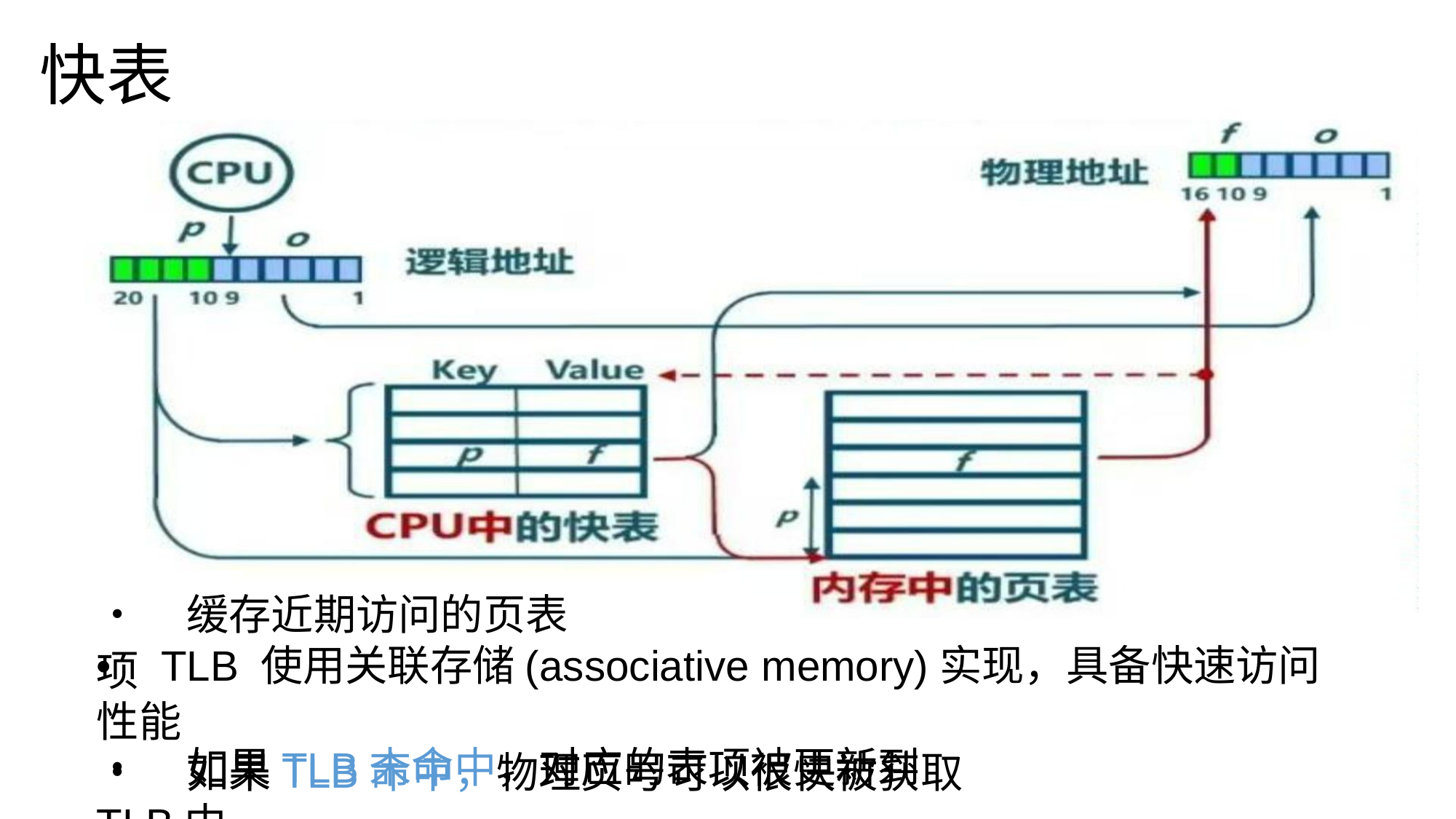

快表
• 缓存近期访问的页表项
• TLB 使用关联存储(associative memory)实现，具备快速访问性能
• 如果TLB命中，物理页号可以很快被获取
• 如果TLB末命中，对应的表项被更新到TLB中